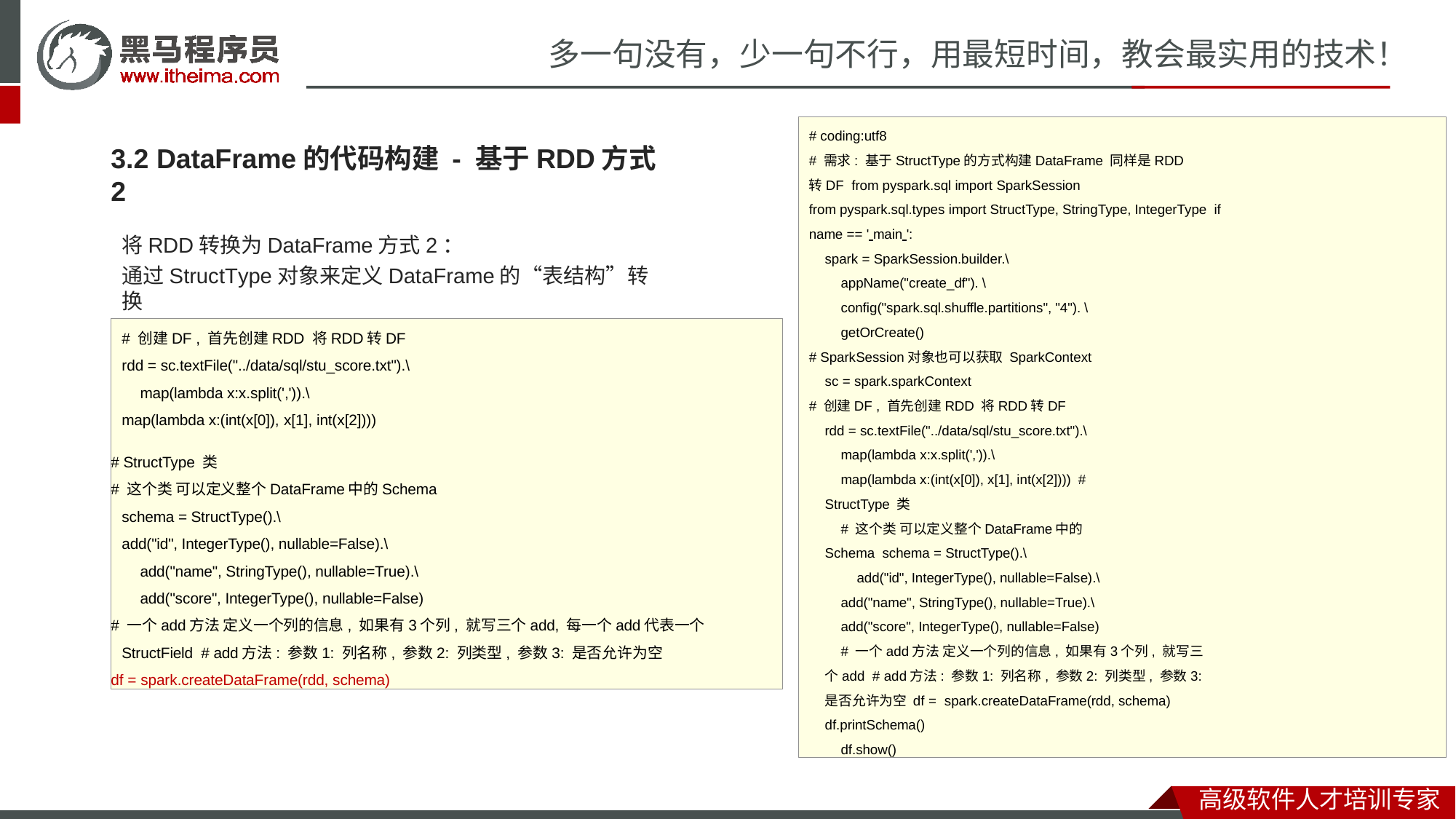

# 多一句没有，少一句不行，用最短时间，教会最实用的技术！

# coding:utf8
# 需求: 基于StructType的方式构建DataFrame 同样是RDD转DF  from pyspark.sql import SparkSession
from pyspark.sql.types import StructType, StringType, IntegerType  if name == ' main ':
spark = SparkSession.builder.\  appName("create_df"). \  config("spark.sql.shuffle.partitions", "4"). \  getOrCreate()
# SparkSession对象也可以获取 SparkContext  sc = spark.sparkContext
# 创建DF , 首先创建RDD 将RDD转DF
rdd = sc.textFile("../data/sql/stu_score.txt").\  map(lambda x:x.split(',')).\
map(lambda x:(int(x[0]), x[1], int(x[2])))  # StructType 类
# 这个类 可以定义整个DataFrame中的Schema  schema = StructType().\
add("id", IntegerType(), nullable=False).\  add("name", StringType(), nullable=True).\  add("score", IntegerType(), nullable=False)
# 一个add方法 定义一个列的信息, 如果有3个列, 就写三个add  # add方法: 参数1: 列名称, 参数2: 列类型, 参数3: 是否允许为空 df = spark.createDataFrame(rdd, schema)  df.printSchema()
df.show()
3.2 DataFrame的代码构建 - 基于RDD方式2

将RDD转换为DataFrame方式2：
通过StructType对象来定义DataFrame的“表结构”转换
RDD
# 创建DF , 首先创建RDD 将RDD转DF
rdd = sc.textFile("../data/sql/stu_score.txt").\  map(lambda x:x.split(',')).\
map(lambda x:(int(x[0]), x[1], int(x[2])))

# StructType 类
# 这个类 可以定义整个DataFrame中的Schema  schema = StructType().\
add("id", IntegerType(), nullable=False).\  add("name", StringType(), nullable=True).\  add("score", IntegerType(), nullable=False)
# 一个add方法 定义一个列的信息, 如果有3个列, 就写三个add, 每一个add代表一个StructField  # add方法: 参数1: 列名称, 参数2: 列类型, 参数3: 是否允许为空
df = spark.createDataFrame(rdd, schema)
高级软件人才培训专家